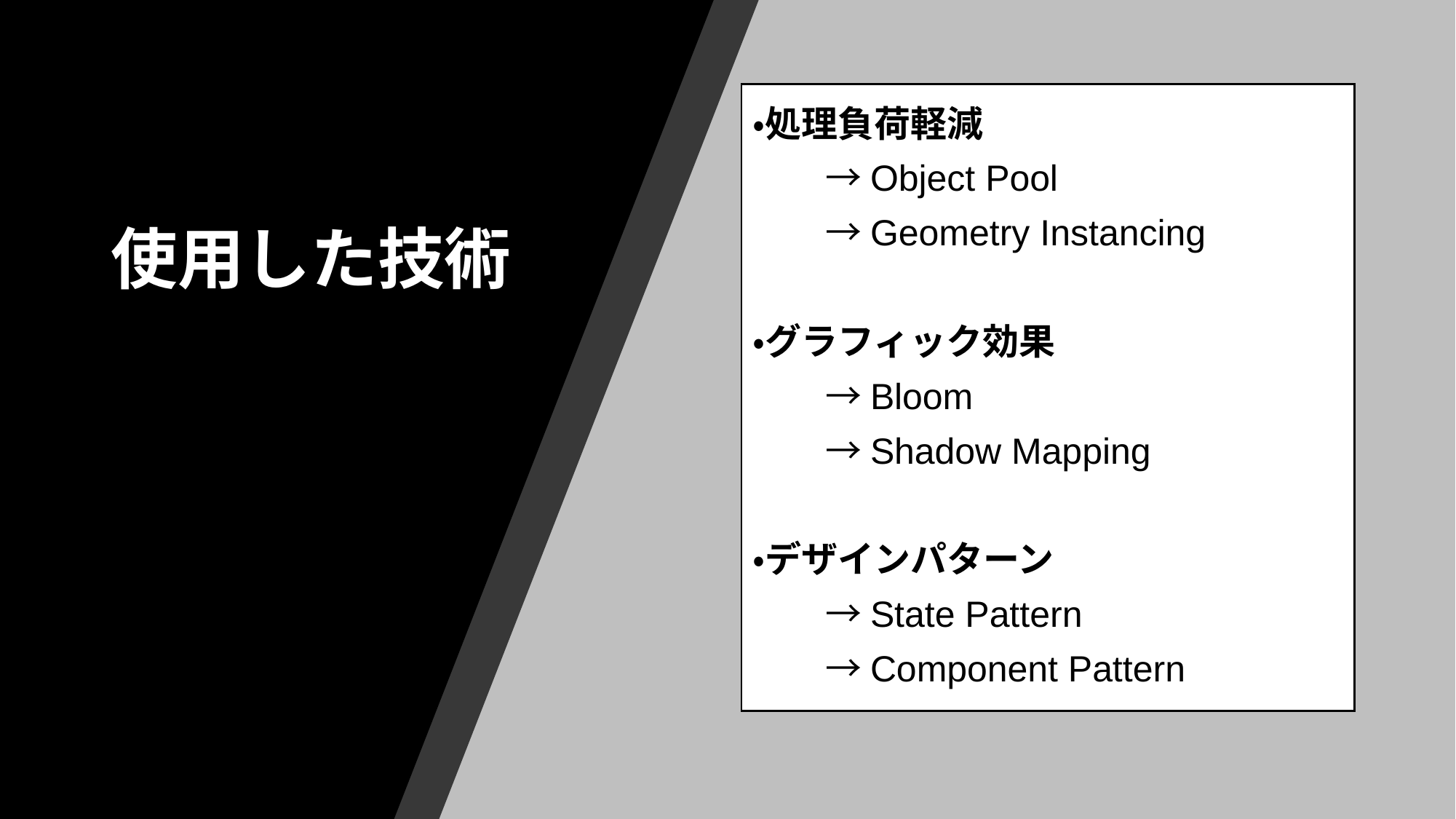

# 使用した技術
・処理負荷軽減
　　→Object Pool
　　→Geometry Instancing

・グラフィック効果
　　→Bloom
　　→Shadow Mapping

・デザインパターン
　　→State Pattern
　　→Component Pattern